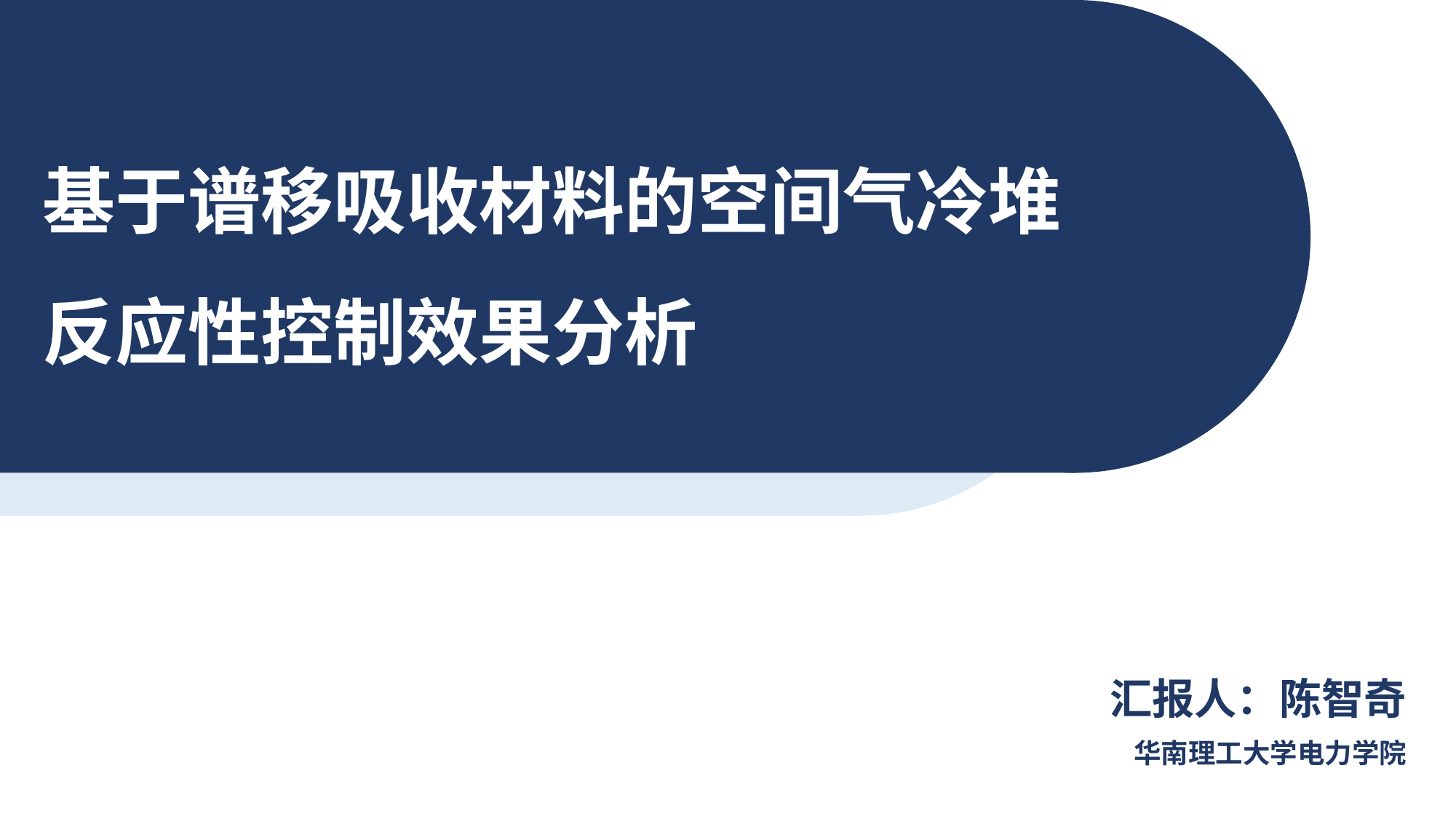

基于谱移吸收材料的空间气冷堆
反应性控制效果分析
汇报人：陈智奇
华南理工大学电力学院